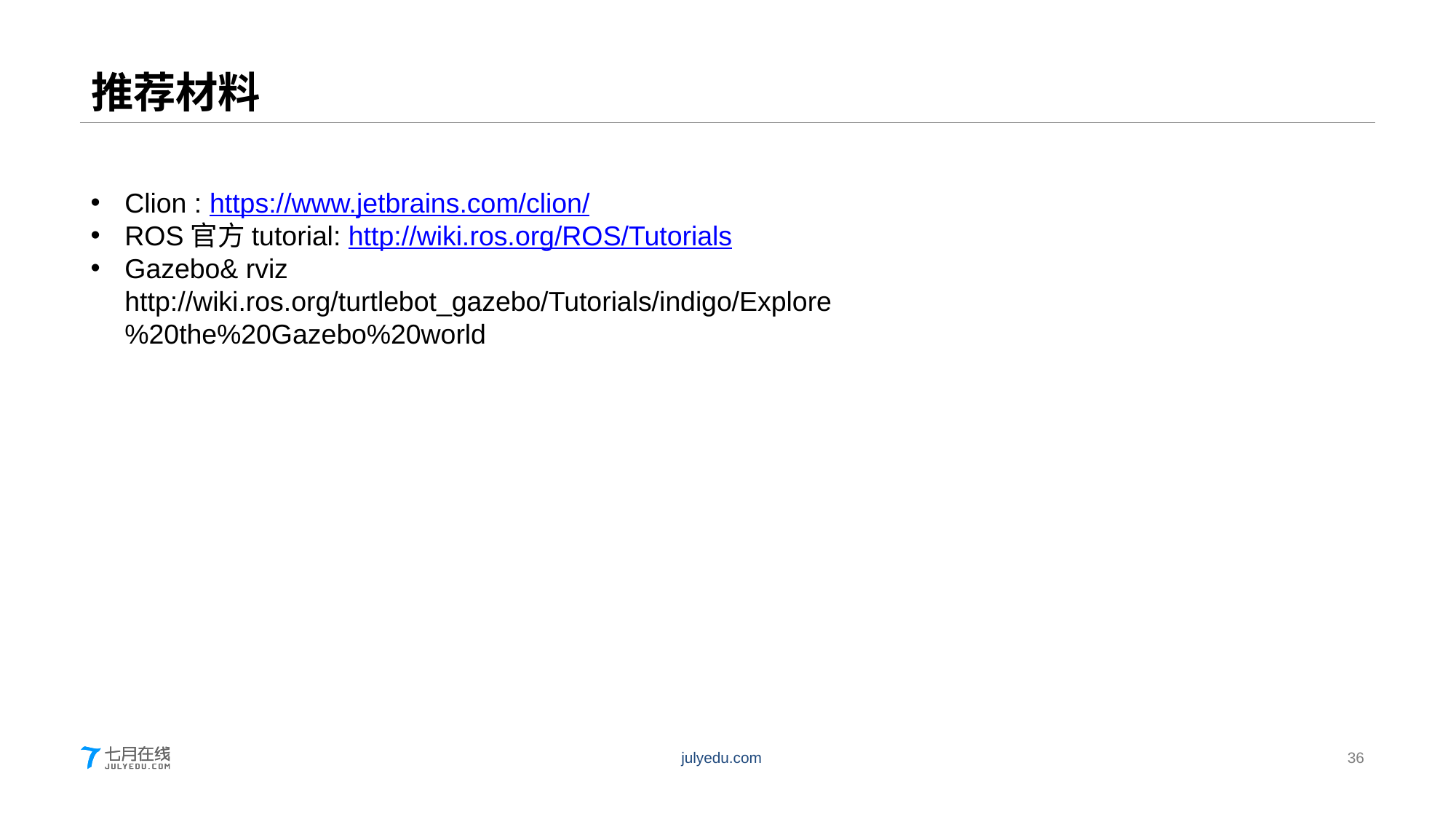

# 推荐材料
Clion : https://www.jetbrains.com/clion/
ROS官方tutorial: http://wiki.ros.org/ROS/Tutorials
Gazebo& rviz http://wiki.ros.org/turtlebot_gazebo/Tutorials/indigo/Explore%20the%20Gazebo%20world
36